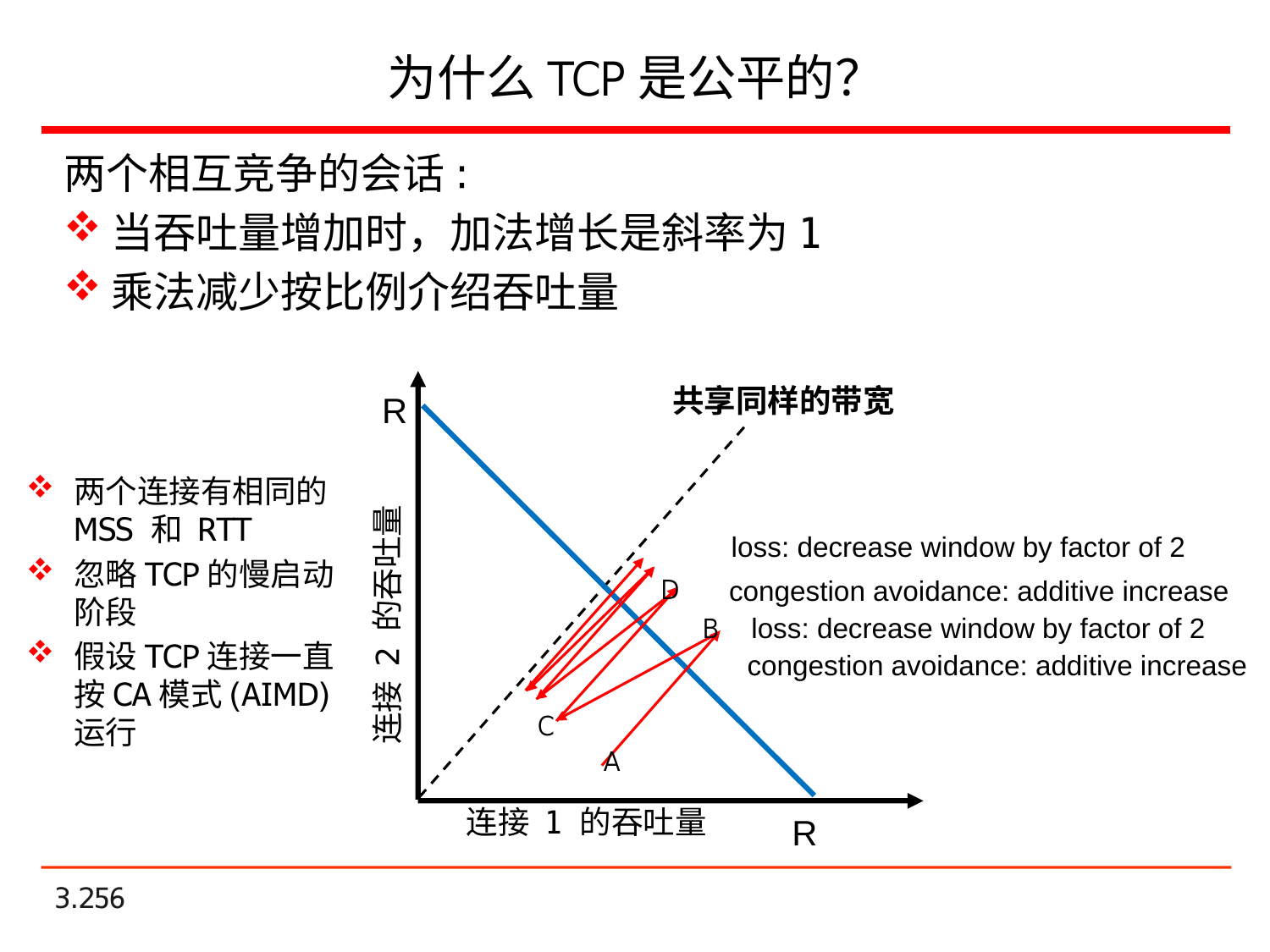

# 为什么TCP是公平的？
两个相互竞争的会话:
当吞吐量增加时，加法增长是斜率为1
乘法减少按比例介绍吞吐量

共享同样的带宽
R

两个连接有相同的 MSS 和 RTT
忽略TCP的慢启动阶段
假设TCP连接一直按CA模式(AIMD) 运行
loss: decrease window by factor of 2
D
congestion avoidance: additive increase

连接 2 的吞吐量
B
loss: decrease window by factor of 2

congestion avoidance: additive increase

C
A

连接 1 的吞吐量
R